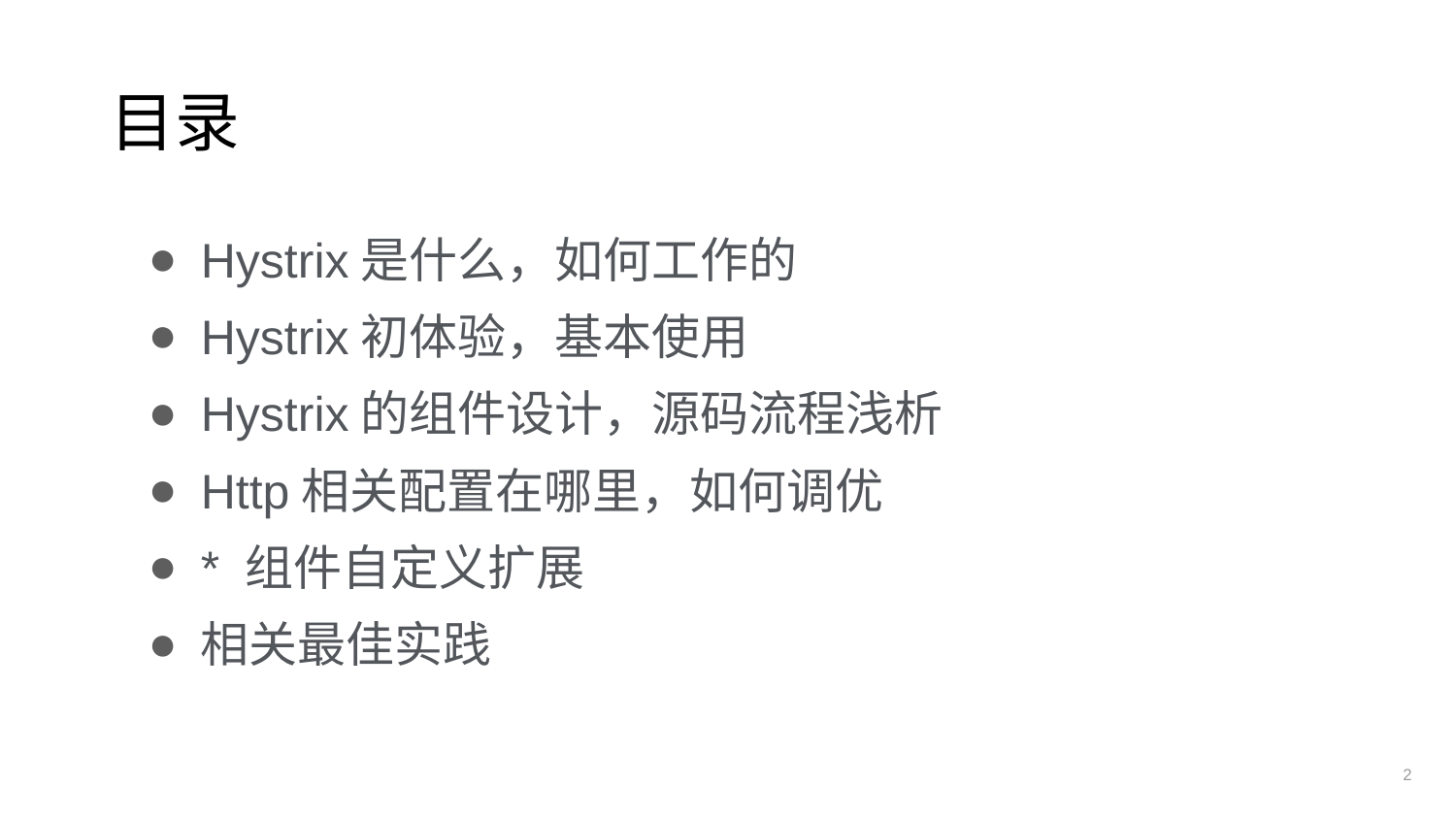

# 目录
Hystrix是什么，如何工作的
Hystrix初体验，基本使用
Hystrix的组件设计，源码流程浅析
Http相关配置在哪里，如何调优
* 组件自定义扩展
相关最佳实践
2